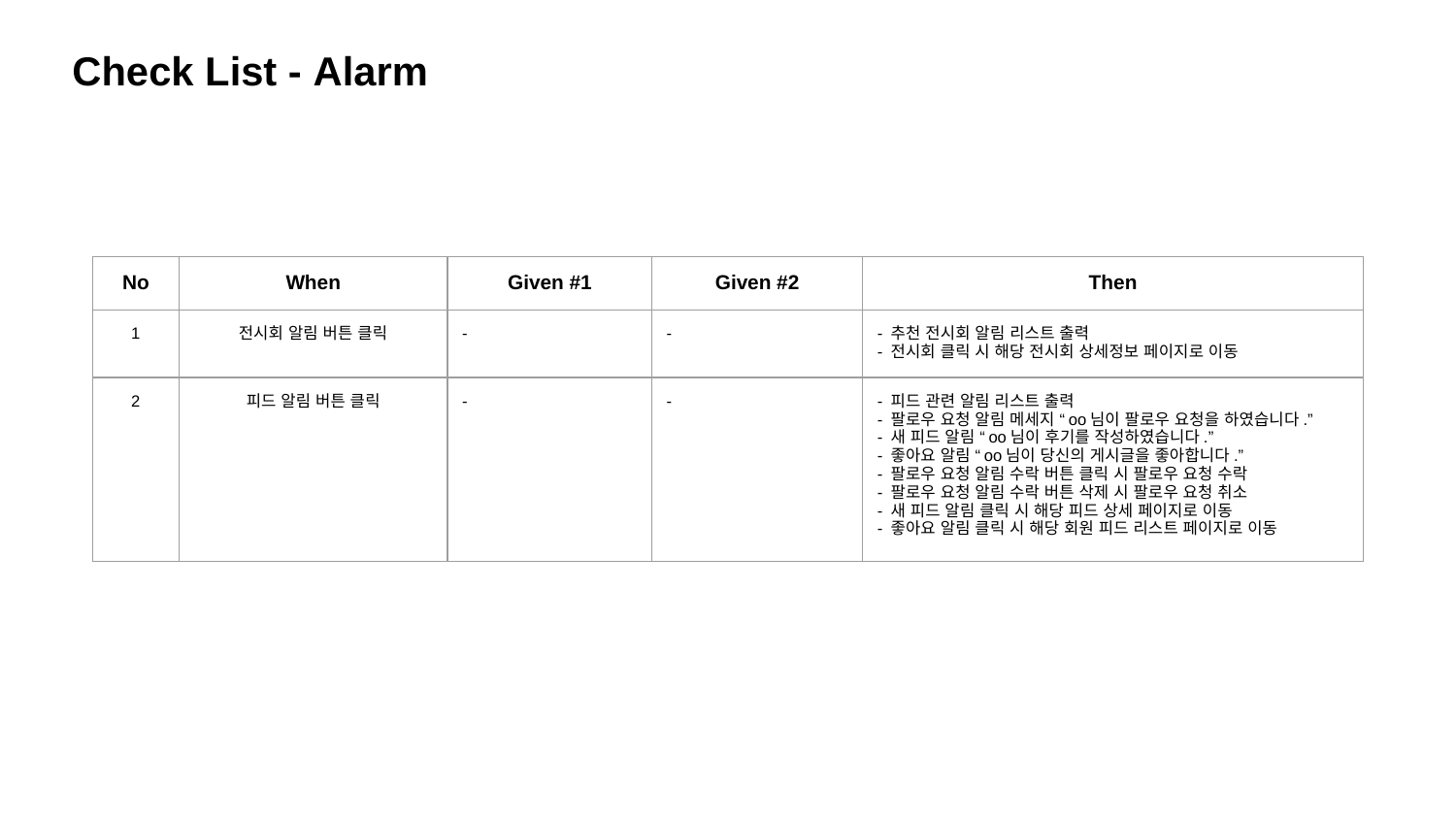

Check List - Alarm
| No | When | Given #1 | Given #2 | Then |
| --- | --- | --- | --- | --- |
| 1 | 전시회 알림 버튼 클릭 | - | - | - 추천 전시회 알림 리스트 출력 - 전시회 클릭 시 해당 전시회 상세정보 페이지로 이동 |
| 2 | 피드 알림 버튼 클릭 | - | - | - 피드 관련 알림 리스트 출력 - 팔로우 요청 알림 메세지 “oo님이 팔로우 요청을 하였습니다.” - 새 피드 알림 “oo님이 후기를 작성하였습니다.” - 좋아요 알림 “oo님이 당신의 게시글을 좋아합니다.” - 팔로우 요청 알림 수락 버튼 클릭 시 팔로우 요청 수락 - 팔로우 요청 알림 수락 버튼 삭제 시 팔로우 요청 취소 - 새 피드 알림 클릭 시 해당 피드 상세 페이지로 이동 - 좋아요 알림 클릭 시 해당 회원 피드 리스트 페이지로 이동 |